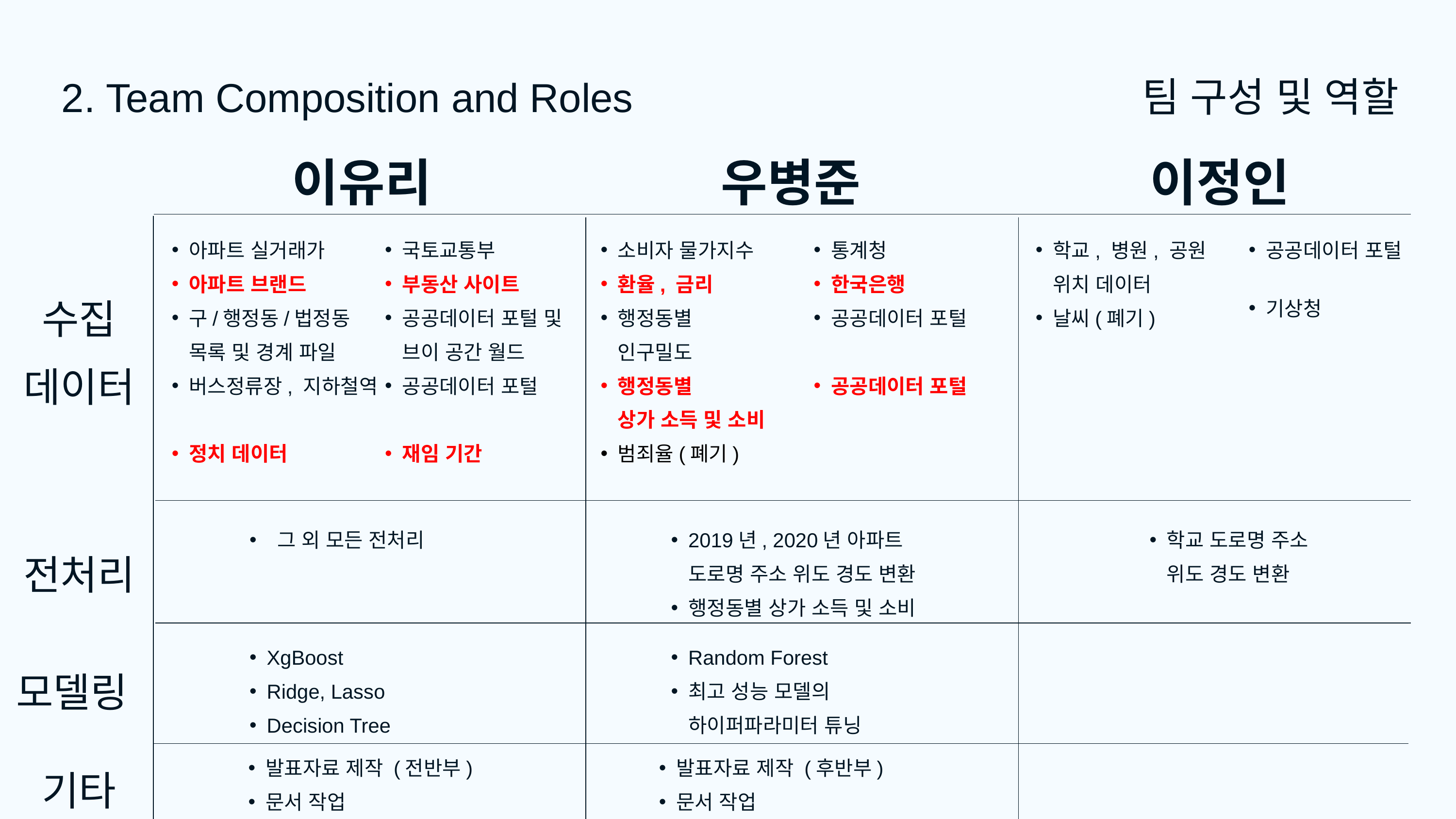

팀 구성 및 역할
2. Team Composition and Roles
이유리
우병준
이정인
아파트 실거래가
아파트 브랜드
구/행정동/법정동
목록 및 경계 파일
버스정류장, 지하철역

정치 데이터
국토교통부
부동산 사이트
공공데이터 포털 및 브이 공간 월드
공공데이터 포털

재임 기간
소비자 물가지수
환율, 금리
행정동별
인구밀도
행정동별
상가 소득 및 소비
범죄율(폐기)
통계청
한국은행
공공데이터 포털

공공데이터 포털
학교, 병원, 공원
위치 데이터
날씨(폐기)
공공데이터 포털
기상청
수집 데이터
 그 외 모든 전처리
2019년, 2020년 아파트 도로명 주소 위도 경도 변환
행정동별 상가 소득 및 소비
학교 도로명 주소
위도 경도 변환
전처리
XgBoost
Ridge, Lasso
Decision Tree
Random Forest
최고 성능 모델의 하이퍼파라미터 튜닝
모델링
기타
발표자료 제작 (전반부)
문서 작업
발표자료 제작 (후반부)
문서 작업